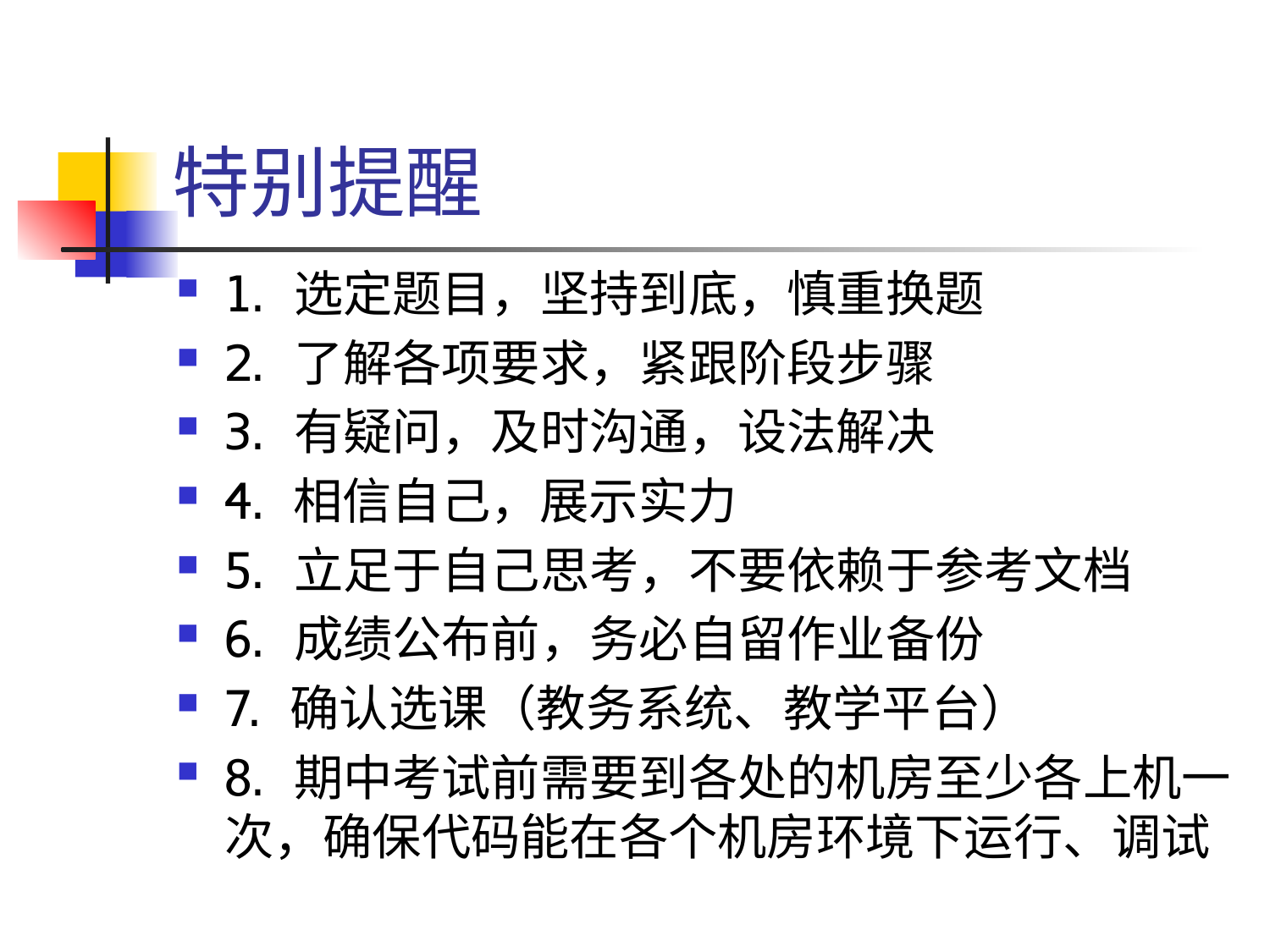

# 特别提醒
1. 选定题目，坚持到底，慎重换题
2. 了解各项要求，紧跟阶段步骤
3. 有疑问，及时沟通，设法解决
4. 相信自己，展示实力
5. 立足于自己思考，不要依赖于参考文档
6. 成绩公布前，务必自留作业备份
7. 确认选课（教务系统、教学平台）
8. 期中考试前需要到各处的机房至少各上机一次，确保代码能在各个机房环境下运行、调试